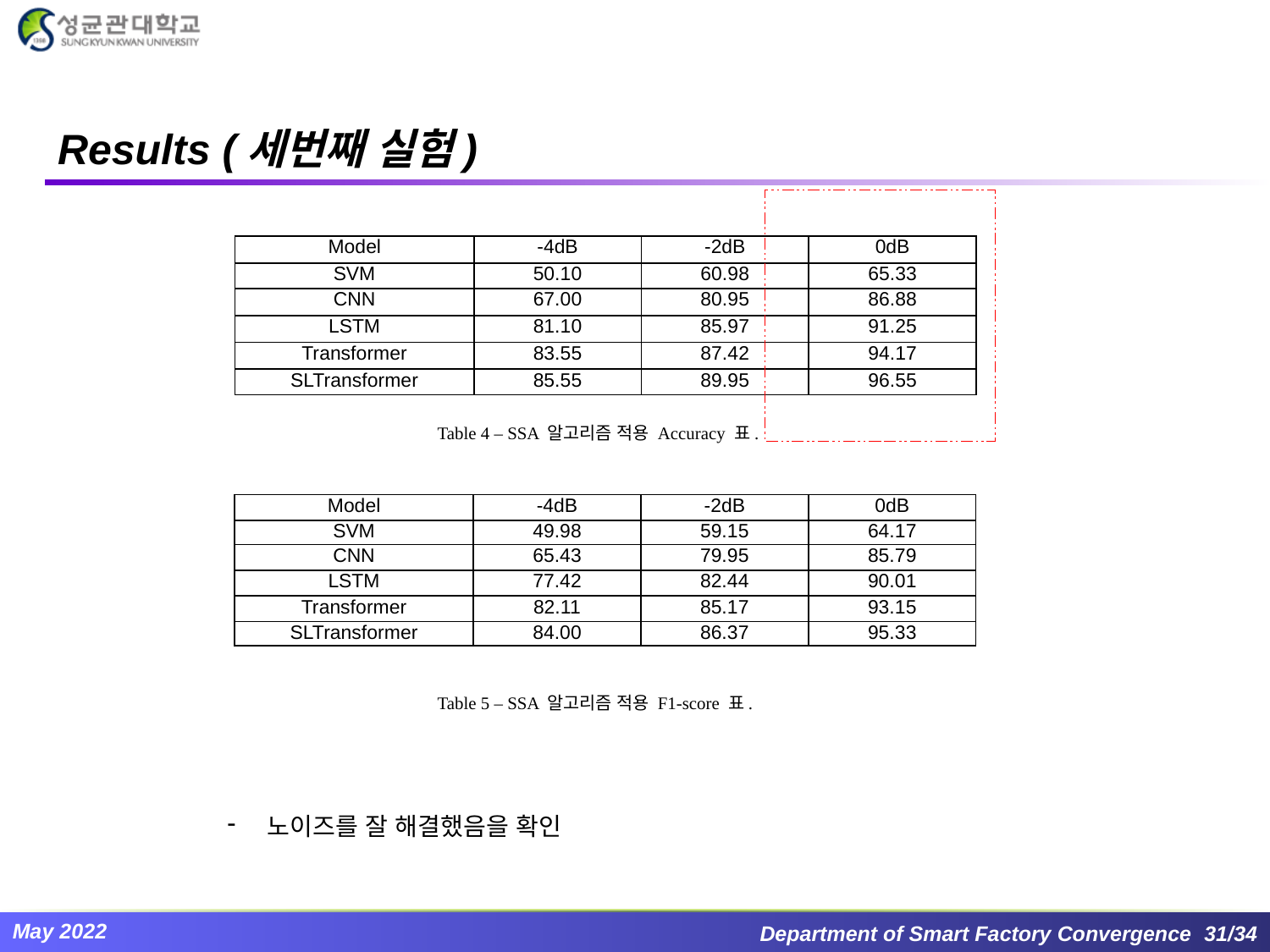

# Results (세번째 실험)

| Model | -4dB | -2dB | 0dB |
| --- | --- | --- | --- |
| SVM | 50.10 | 60.98 | 65.33 |
| CNN | 67.00 | 80.95 | 86.88 |
| LSTM | 81.10 | 85.97 | 91.25 |
| Transformer | 83.55 | 87.42 | 94.17 |
| SLTransformer | 85.55 | 89.95 | 96.55 |
Table 4 – SSA 알고리즘 적용 Accuracy 표.
| Model | -4dB | -2dB | 0dB |
| --- | --- | --- | --- |
| SVM | 49.98 | 59.15 | 64.17 |
| CNN | 65.43 | 79.95 | 85.79 |
| LSTM | 77.42 | 82.44 | 90.01 |
| Transformer | 82.11 | 85.17 | 93.15 |
| SLTransformer | 84.00 | 86.37 | 95.33 |
Table 5 – SSA 알고리즘 적용 F1-score 표.
노이즈를 잘 해결했음을 확인